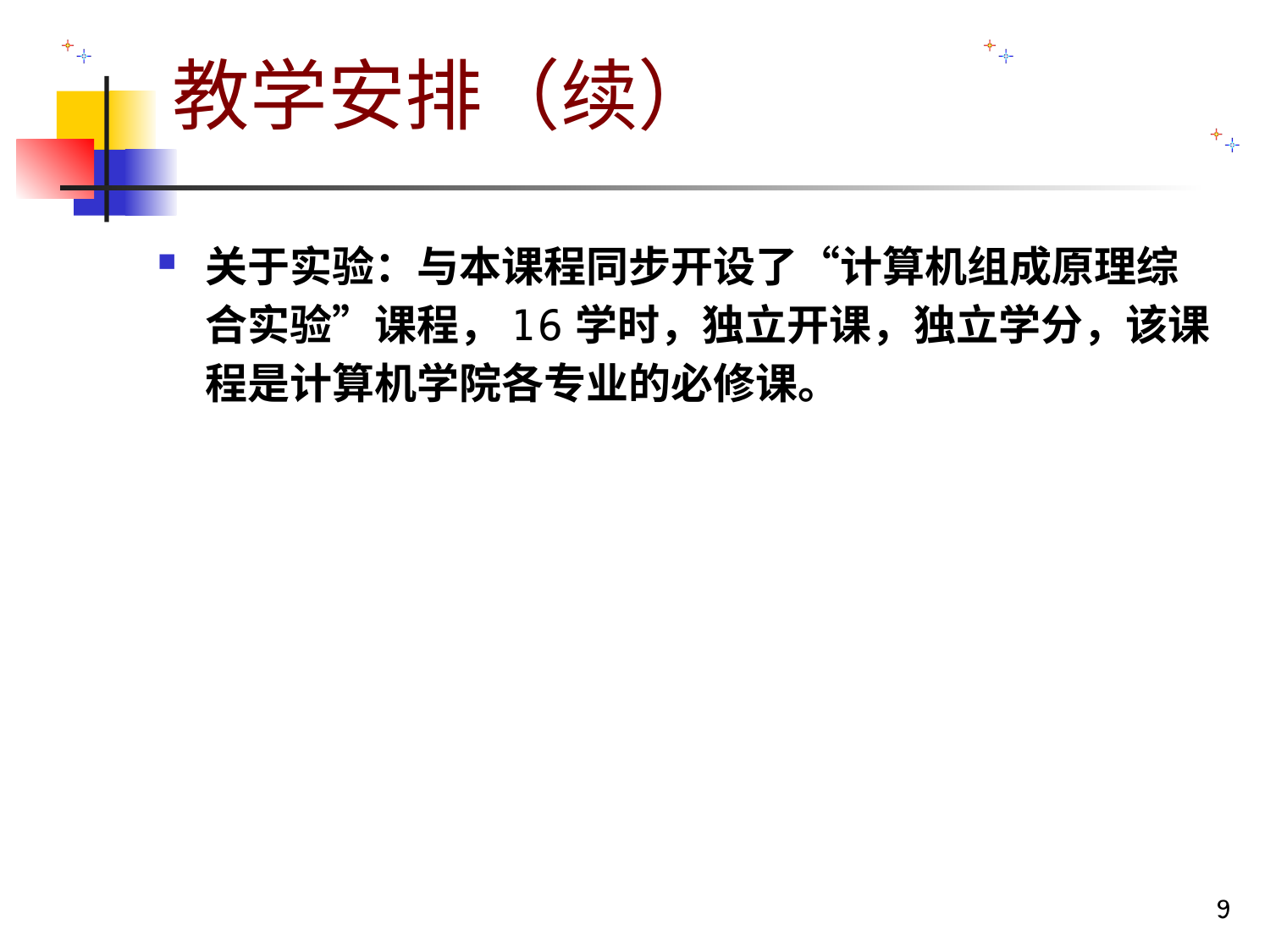

# 教学安排（续）
关于实验：与本课程同步开设了“计算机组成原理综合实验”课程，16学时，独立开课，独立学分，该课程是计算机学院各专业的必修课。

9